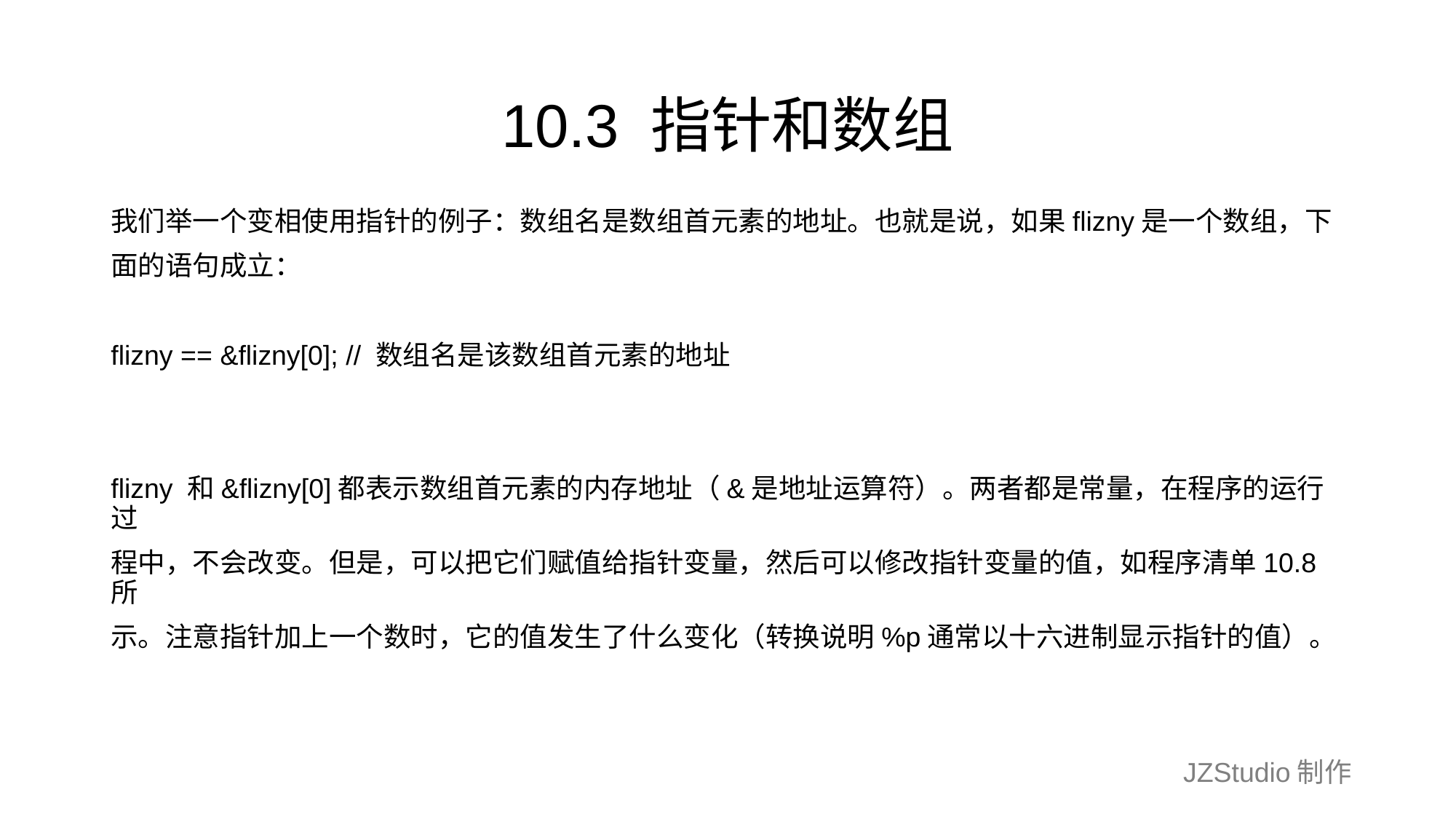

# 10.3 指针和数组
我们举一个变相使用指针的例子：数组名是数组首元素的地址。也就是说，如果flizny是一个数组，下
面的语句成立：

flizny == &flizny[0]; // 数组名是该数组首元素的地址

flizny 和&flizny[0]都表示数组首元素的内存地址（&是地址运算符）。两者都是常量，在程序的运行过
程中，不会改变。但是，可以把它们赋值给指针变量，然后可以修改指针变量的值，如程序清单10.8所
示。注意指针加上一个数时，它的值发生了什么变化（转换说明%p通常以十六进制显示指针的值）。